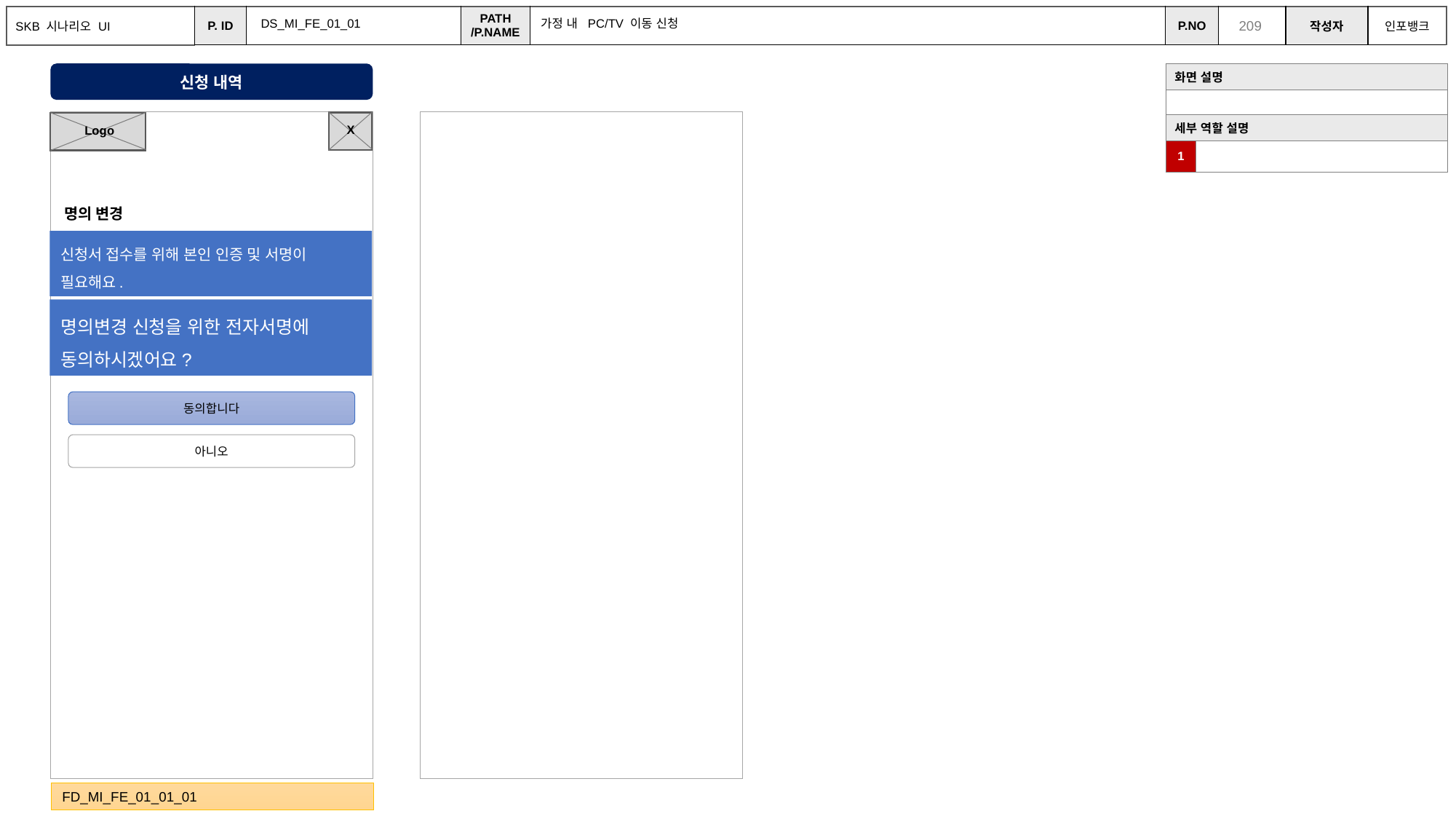

DS_MI_FE_01_01
가정 내  PC/TV 이동 신청
신청 내역
| 화면 설명 |  |
| --- | --- |
|  |  |
| 세부 역할 설명 |  |
| 1 |  |

X

Logo
명의 변경
신청서 접수를 위해 본인 인증 및 서명이 필요해요.
명의변경 신청을 위한 전자서명에 동의하시겠어요?
동의합니다
아니오
FD_MI_FE_01_01_01